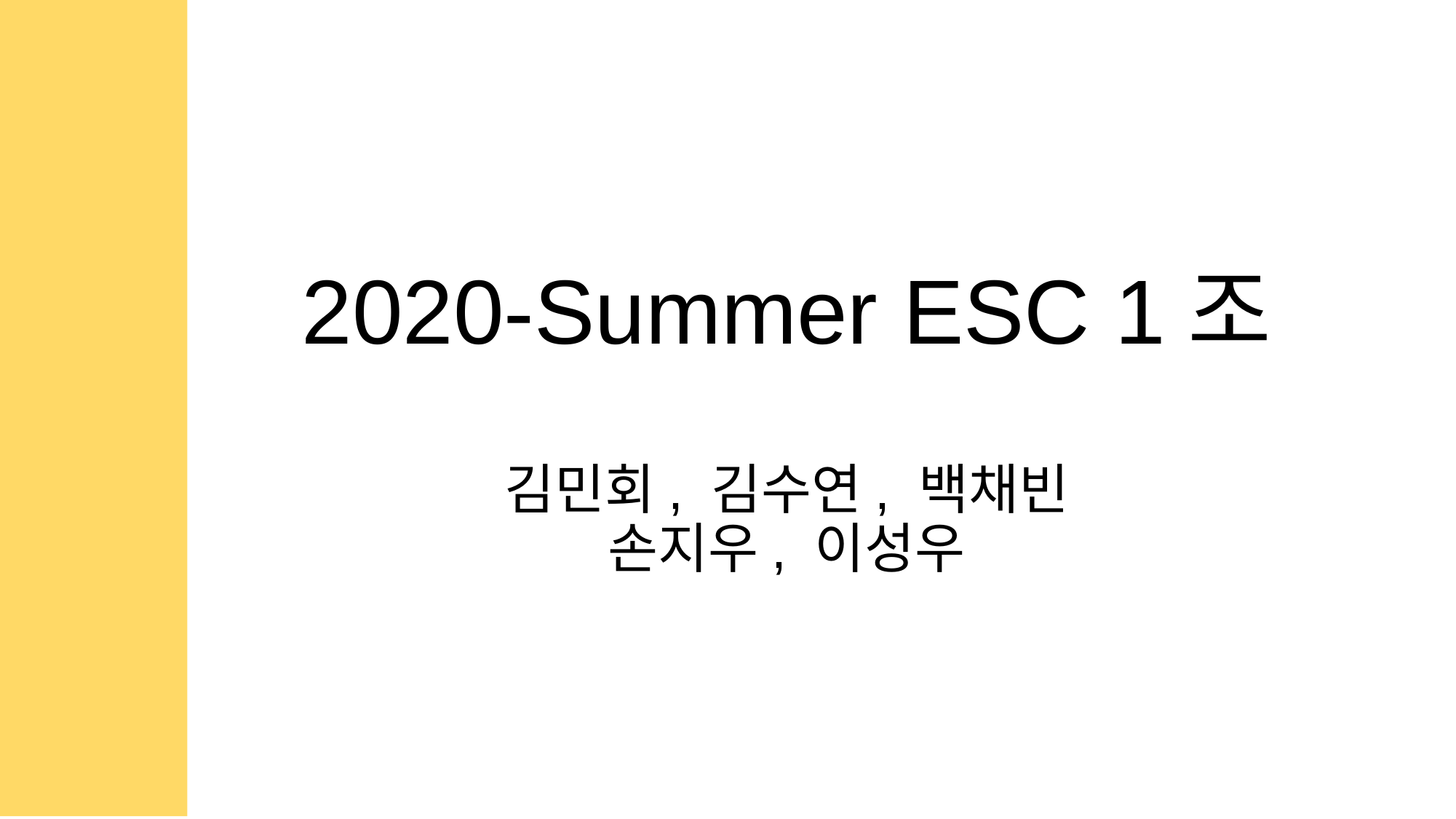

# 2020-Summer ESC 1조 김민회, 김수연, 백채빈 손지우, 이성우